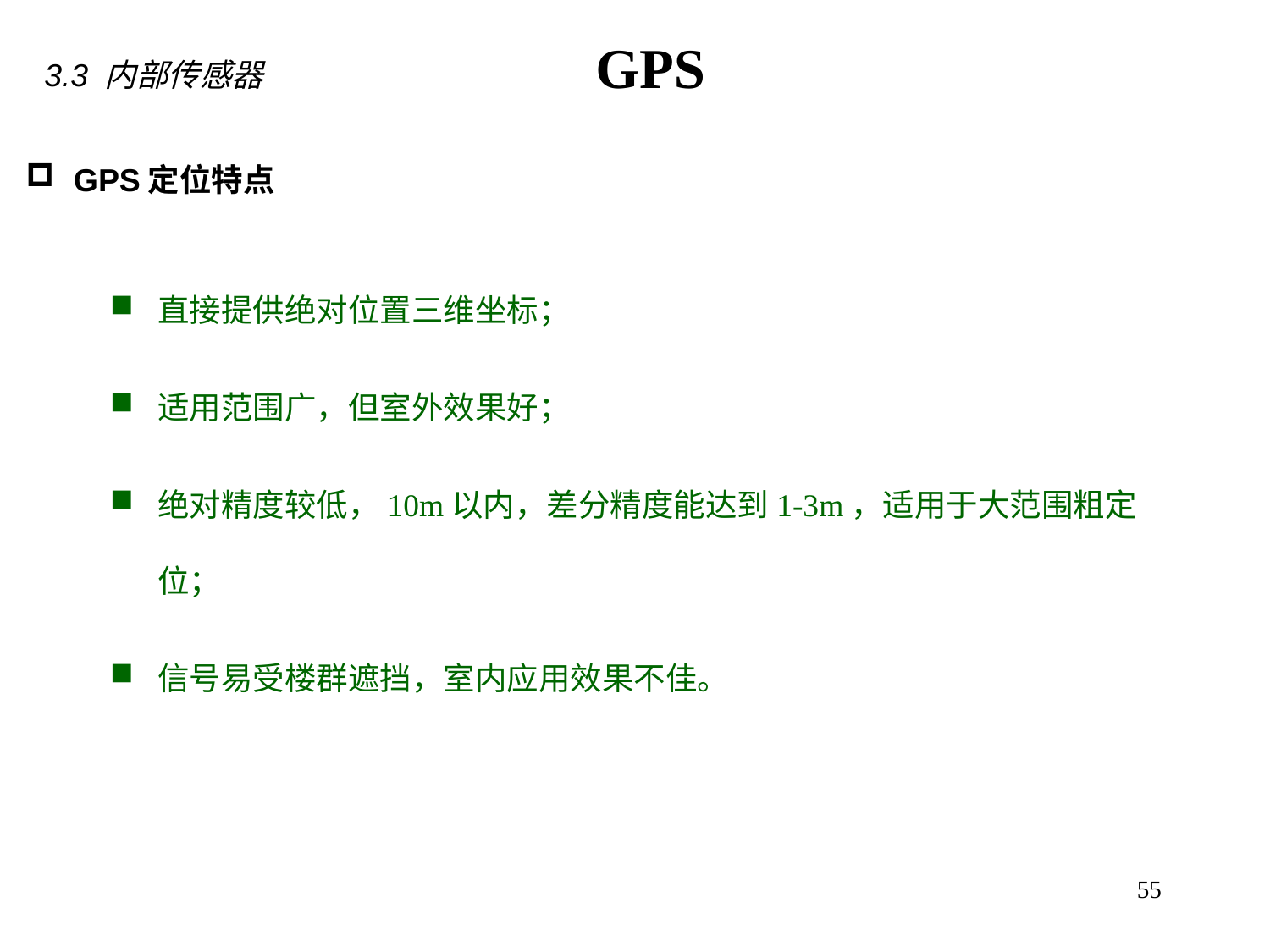

GPS

3.3 内部传感器
GPS定位特点
直接提供绝对位置三维坐标；
适用范围广，但室外效果好；
绝对精度较低，10m以内，差分精度能达到1-3m，适用于大范围粗定位；
信号易受楼群遮挡，室内应用效果不佳。
55